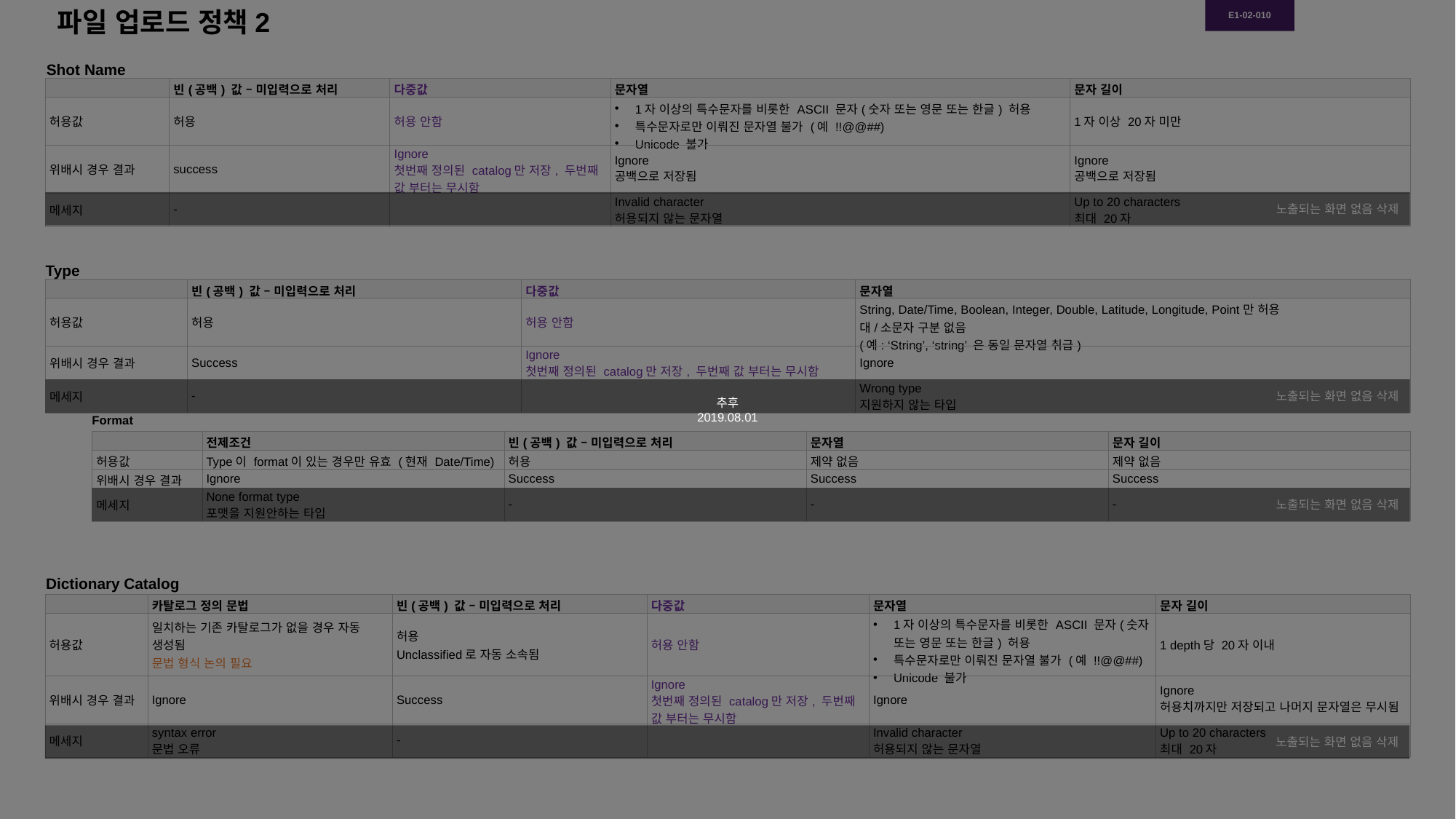

추후
2019.08.01
파일 업로드 정책2
E1-02-010
Shot Name
|  | 빈(공백) 값 – 미입력으로 처리 | 다중값 | 문자열 | 문자 길이 |
| --- | --- | --- | --- | --- |
| 허용값 | 허용 | 허용 안함 | 1자 이상의 특수문자를 비롯한 ASCII 문자(숫자 또는 영문 또는 한글) 허용 특수문자로만 이뤄진 문자열 불가 (예 !!@@##) Unicode 불가 | 1자 이상 20자 미만 |
| 위배시 경우 결과 | success | Ignore 첫번째 정의된 catalog만 저장, 두번째 값 부터는 무시함 | Ignore 공백으로 저장됨 | Ignore 공백으로 저장됨 |
| 메세지 | - |  | Invalid character 허용되지 않는 문자열 | Up to 20 characters 최대 20자 |
노출되는 화면 없음 삭제
Type
|  | 빈(공백) 값 – 미입력으로 처리 | 다중값 | 문자열 |
| --- | --- | --- | --- |
| 허용값 | 허용 | 허용 안함 | String, Date/Time, Boolean, Integer, Double, Latitude, Longitude, Point만 허용 대/소문자 구분 없음 (예: ‘String’, ‘string’ 은 동일 문자열 취급) |
| 위배시 경우 결과 | Success | Ignore 첫번째 정의된 catalog만 저장, 두번째 값 부터는 무시함 | Ignore |
| 메세지 | - |  | Wrong type 지원하지 않는 타입 |
노출되는 화면 없음 삭제
Format
|  | 전제조건 | 빈(공백) 값 – 미입력으로 처리 | 문자열 | 문자 길이 |
| --- | --- | --- | --- | --- |
| 허용값 | Type이 format이 있는 경우만 유효 (현재 Date/Time) | 허용 | 제약 없음 | 제약 없음 |
| 위배시 경우 결과 | Ignore | Success | Success | Success |
| 메세지 | None format type 포맷을 지원안하는 타입 | - | - | - |
노출되는 화면 없음 삭제
Dictionary Catalog
|  | 카탈로그 정의 문법 | 빈(공백) 값 – 미입력으로 처리 | 다중값 | 문자열 | 문자 길이 |
| --- | --- | --- | --- | --- | --- |
| 허용값 | 일치하는 기존 카탈로그가 없을 경우 자동 생성됨 문법 형식 논의 필요 | 허용 Unclassified로 자동 소속됨 | 허용 안함 | 1자 이상의 특수문자를 비롯한 ASCII 문자(숫자 또는 영문 또는 한글) 허용 특수문자로만 이뤄진 문자열 불가 (예 !!@@##) Unicode 불가 | 1 depth당 20자 이내 |
| 위배시 경우 결과 | Ignore | Success | Ignore 첫번째 정의된 catalog만 저장, 두번째 값 부터는 무시함 | Ignore | Ignore 허용치까지만 저장되고 나머지 문자열은 무시됨 |
| 메세지 | syntax error 문법 오류 | - |  | Invalid character 허용되지 않는 문자열 | Up to 20 characters 최대 20자 |
노출되는 화면 없음 삭제